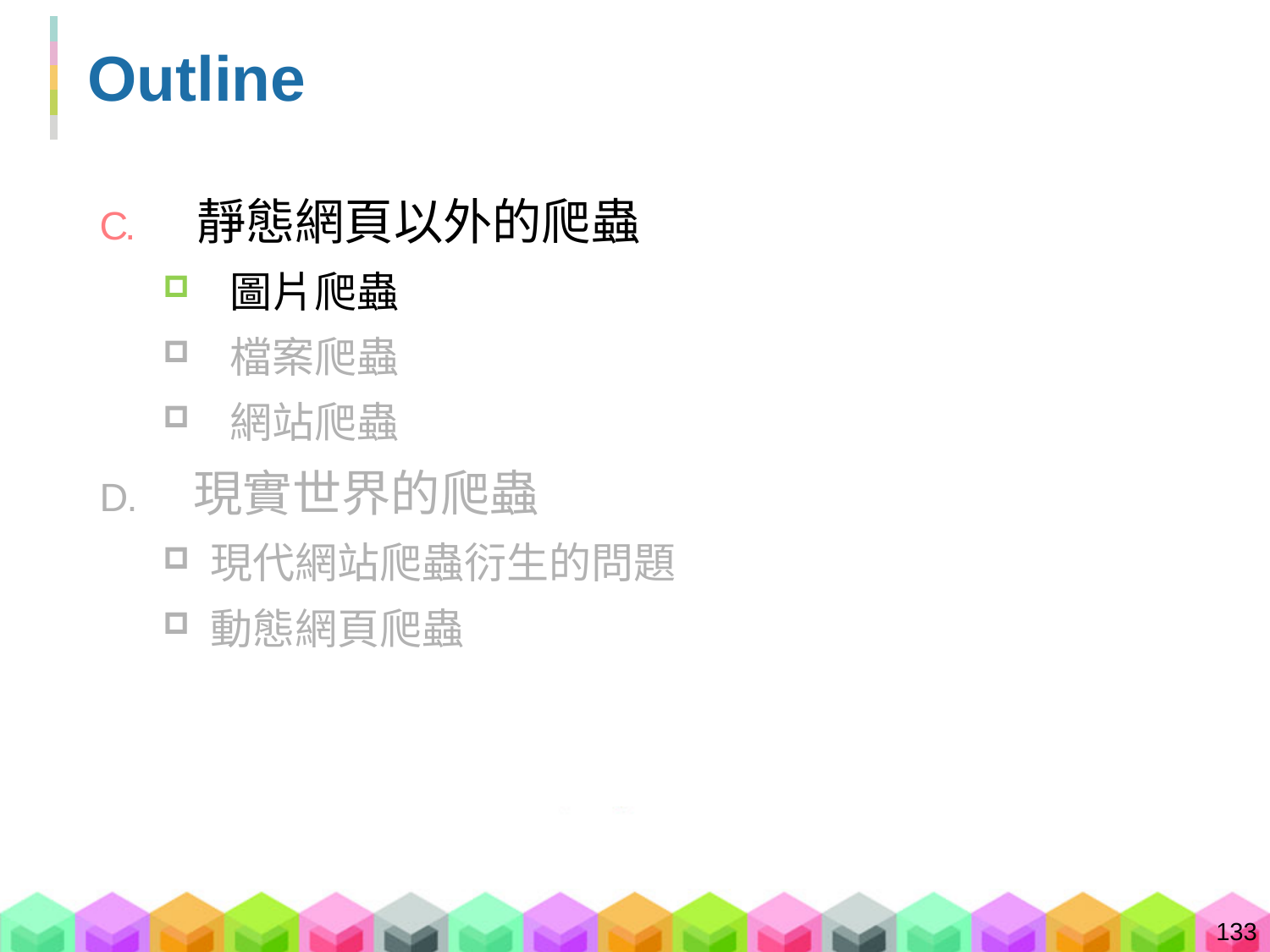

# Outline
 靜態網頁以外的爬蟲
 圖片爬蟲
 檔案爬蟲
 網站爬蟲
 現實世界的爬蟲
現代網站爬蟲衍生的問題
動態網頁爬蟲
133